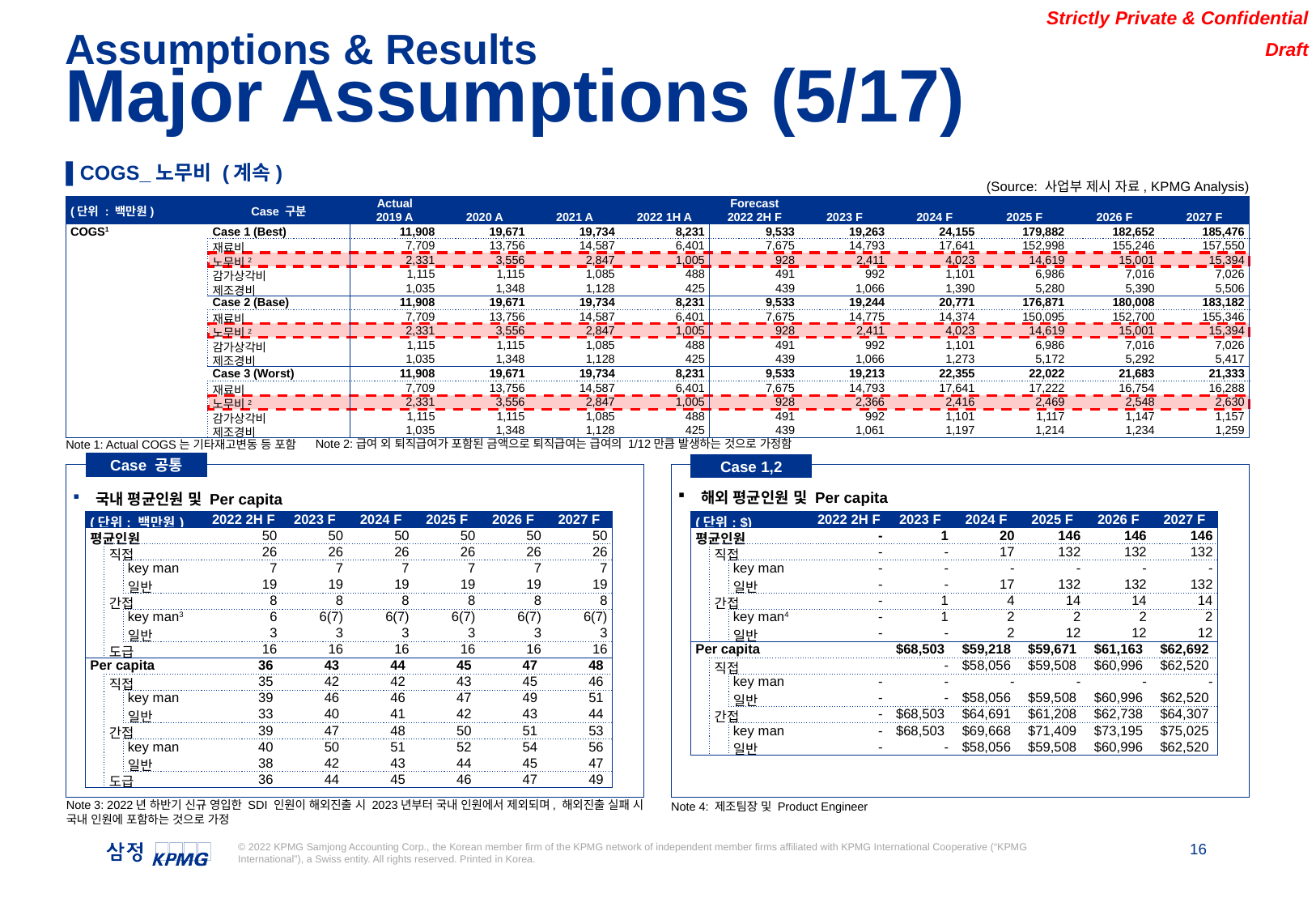

Assumptions & Results
Major Assumptions (5/17)
▌COGS_노무비 (계속)
(Source: 사업부 제시 자료, KPMG Analysis)
| (단위 : 백만원) | Case 구분 | Actual |  |  |  | Forecast |  |  |  |  |  |
| --- | --- | --- | --- | --- | --- | --- | --- | --- | --- | --- | --- |
|  |  | 2019 A | 2020 A | 2021 A | 2022 1H A | 2022 2H F | 2023 F | 2024 F | 2025 F | 2026 F | 2027 F |
| COGS1 | Case 1 (Best) | 11,908 | 19,671 | 19,734 | 8,231 | 9,533 | 19,263 | 24,155 | 179,882 | 182,652 | 185,476 |
|  | 재료비 | 7,709 | 13,756 | 14,587 | 6,401 | 7,675 | 14,793 | 17,641 | 152,998 | 155,246 | 157,550 |
|  | 노무비2 | 2,331 | 3,556 | 2,847 | 1,005 | 928 | 2,411 | 4,023 | 14,619 | 15,001 | 15,394 |
|  | 감가상각비 | 1,115 | 1,115 | 1,085 | 488 | 491 | 992 | 1,101 | 6,986 | 7,016 | 7,026 |
|  | 제조경비 | 1,035 | 1,348 | 1,128 | 425 | 439 | 1,066 | 1,390 | 5,280 | 5,390 | 5,506 |
|  | Case 2 (Base) | 11,908 | 19,671 | 19,734 | 8,231 | 9,533 | 19,244 | 20,771 | 176,871 | 180,008 | 183,182 |
|  | 재료비 | 7,709 | 13,756 | 14,587 | 6,401 | 7,675 | 14,775 | 14,374 | 150,095 | 152,700 | 155,346 |
|  | 노무비2 | 2,331 | 3,556 | 2,847 | 1,005 | 928 | 2,411 | 4,023 | 14,619 | 15,001 | 15,394 |
|  | 감가상각비 | 1,115 | 1,115 | 1,085 | 488 | 491 | 992 | 1,101 | 6,986 | 7,016 | 7,026 |
|  | 제조경비 | 1,035 | 1,348 | 1,128 | 425 | 439 | 1,066 | 1,273 | 5,172 | 5,292 | 5,417 |
|  | Case 3 (Worst) | 11,908 | 19,671 | 19,734 | 8,231 | 9,533 | 19,213 | 22,355 | 22,022 | 21,683 | 21,333 |
|  | 재료비 | 7,709 | 13,756 | 14,587 | 6,401 | 7,675 | 14,793 | 17,641 | 17,222 | 16,754 | 16,288 |
|  | 노무비2 | 2,331 | 3,556 | 2,847 | 1,005 | 928 | 2,366 | 2,416 | 2,469 | 2,548 | 2,630 |
|  | 감가상각비 | 1,115 | 1,115 | 1,085 | 488 | 491 | 992 | 1,101 | 1,117 | 1,147 | 1,157 |
|  | 제조경비 | 1,035 | 1,348 | 1,128 | 425 | 439 | 1,061 | 1,197 | 1,214 | 1,234 | 1,259 |

Note 2:급여 외 퇴직급여가 포함된 금액으로 퇴직급여는 급여의 1/12만큼 발생하는 것으로 가정함
Note 1: Actual COGS는 기타재고변동 등 포함
Case 공통
Case 1,2
Dd
국내 평균인원 및 Per capita

Dd
해외 평균인원 및 Per capita

| (단위: 백만원) | Forecast |  | 2022 2H F | 2023 F | 2024 F | 2025 F | 2026 F | 2027 F |
| --- | --- | --- | --- | --- | --- | --- | --- | --- |
| 평균인원 |  |  | 50 | 50 | 50 | 50 | 50 | 50 |
|  | 직접 |  | 26 | 26 | 26 | 26 | 26 | 26 |
|  |  | key man | 7 | 7 | 7 | 7 | 7 | 7 |
|  |  | 일반 | 19 | 19 | 19 | 19 | 19 | 19 |
|  | 간접 |  | 8 | 8 | 8 | 8 | 8 | 8 |
|  |  | key man3 | 6 | 6(7) | 6(7) | 6(7) | 6(7) | 6(7) |
|  |  | 일반 | 3 | 3 | 3 | 3 | 3 | 3 |
|  | 도급 |  | 16 | 16 | 16 | 16 | 16 | 16 |
| Per capita |  |  | 36 | 43 | 44 | 45 | 47 | 48 |
|  | 직접 |  | 35 | 42 | 42 | 43 | 45 | 46 |
|  |  | key man | 39 | 46 | 46 | 47 | 49 | 51 |
|  |  | 일반 | 33 | 40 | 41 | 42 | 43 | 44 |
|  | 간접 |  | 39 | 47 | 48 | 50 | 51 | 53 |
|  |  | key man | 40 | 50 | 51 | 52 | 54 | 56 |
|  |  | 일반 | 38 | 42 | 43 | 44 | 45 | 47 |
|  | 도급 |  | 36 | 44 | 45 | 46 | 47 | 49 |
| (단위: $) | Forecast |  | 2022 2H F | 2023 F | 2024 F | 2025 F | 2026 F | 2027 F |
| --- | --- | --- | --- | --- | --- | --- | --- | --- |
| 평균인원 |  |  | - | 1 | 20 | 146 | 146 | 146 |
|  | 직접 |  | - | - | 17 | 132 | 132 | 132 |
|  |  | key man | - | - | - | - | - | - |
|  |  | 일반 | - | - | 17 | 132 | 132 | 132 |
|  | 간접 |  | - | 1 | 4 | 14 | 14 | 14 |
|  |  | key man4 | - | 1 | 2 | 2 | 2 | 2 |
|  |  | 일반 | - | - | 2 | 12 | 12 | 12 |
| Per capita |  |  |  | $68,503 | $59,218 | $59,671 | $61,163 | $62,692 |
|  | 직접 |  |  | - | $58,056 | $59,508 | $60,996 | $62,520 |
|  |  | key man | - | - | - | - | - | - |
|  |  | 일반 | - | - | $58,056 | $59,508 | $60,996 | $62,520 |
|  | 간접 |  | - | $68,503 | $64,691 | $61,208 | $62,738 | $64,307 |
|  |  | key man | - | $68,503 | $69,668 | $71,409 | $73,195 | $75,025 |
|  |  | 일반 | - | - | $58,056 | $59,508 | $60,996 | $62,520 |
Note 3: 2022년 하반기 신규 영입한 SDI 인원이 해외진출 시 2023년부터 국내 인원에서 제외되며, 해외진출 실패 시 국내 인원에 포함하는 것으로 가정
Note 4: 제조팀장 및 Product Engineer